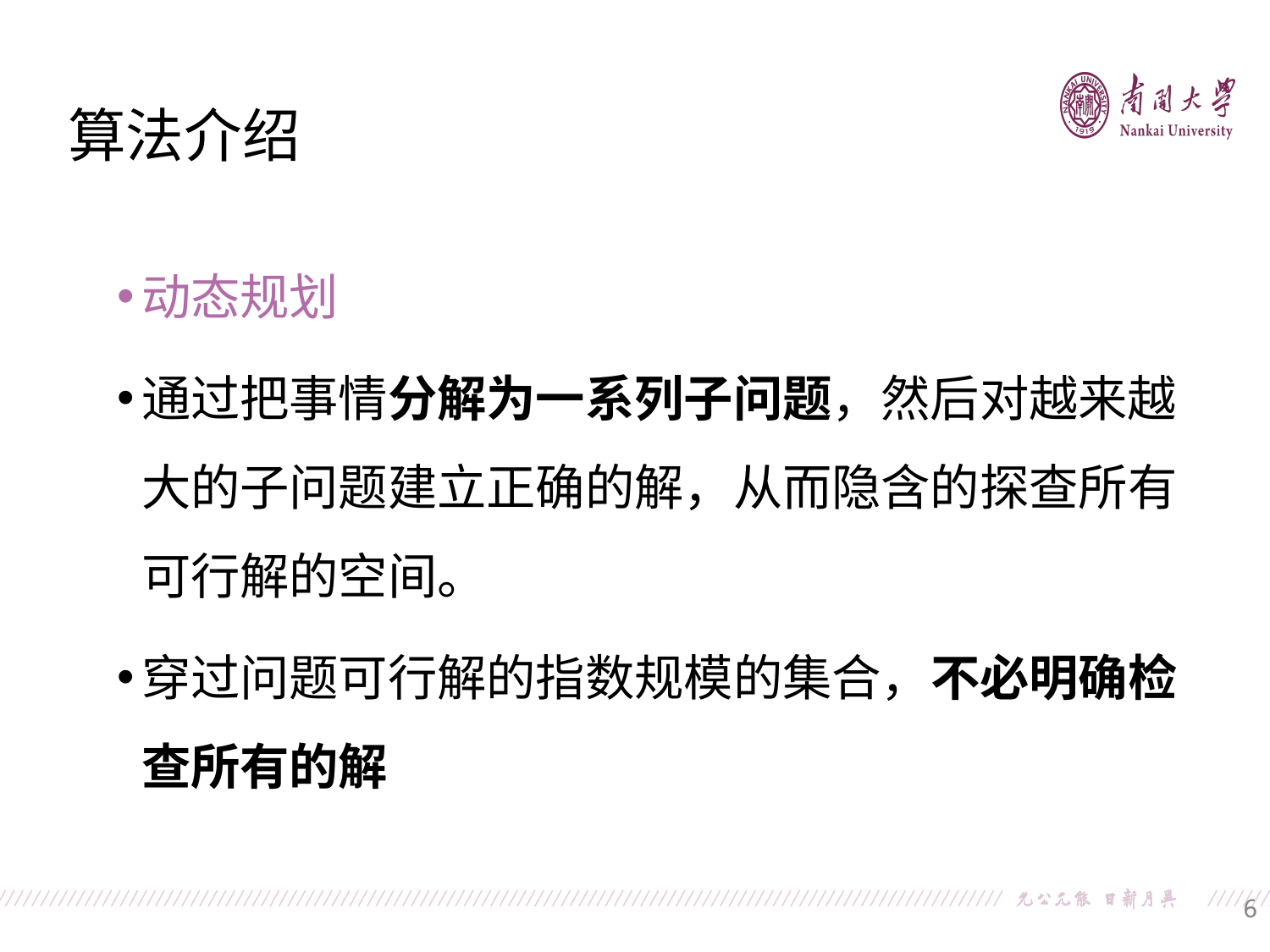

算法介绍
动态规划
通过把事情分解为一系列子问题，然后对越来越大的子问题建立正确的解，从而隐含的探查所有可行解的空间。
穿过问题可行解的指数规模的集合，不必明确检查所有的解
6